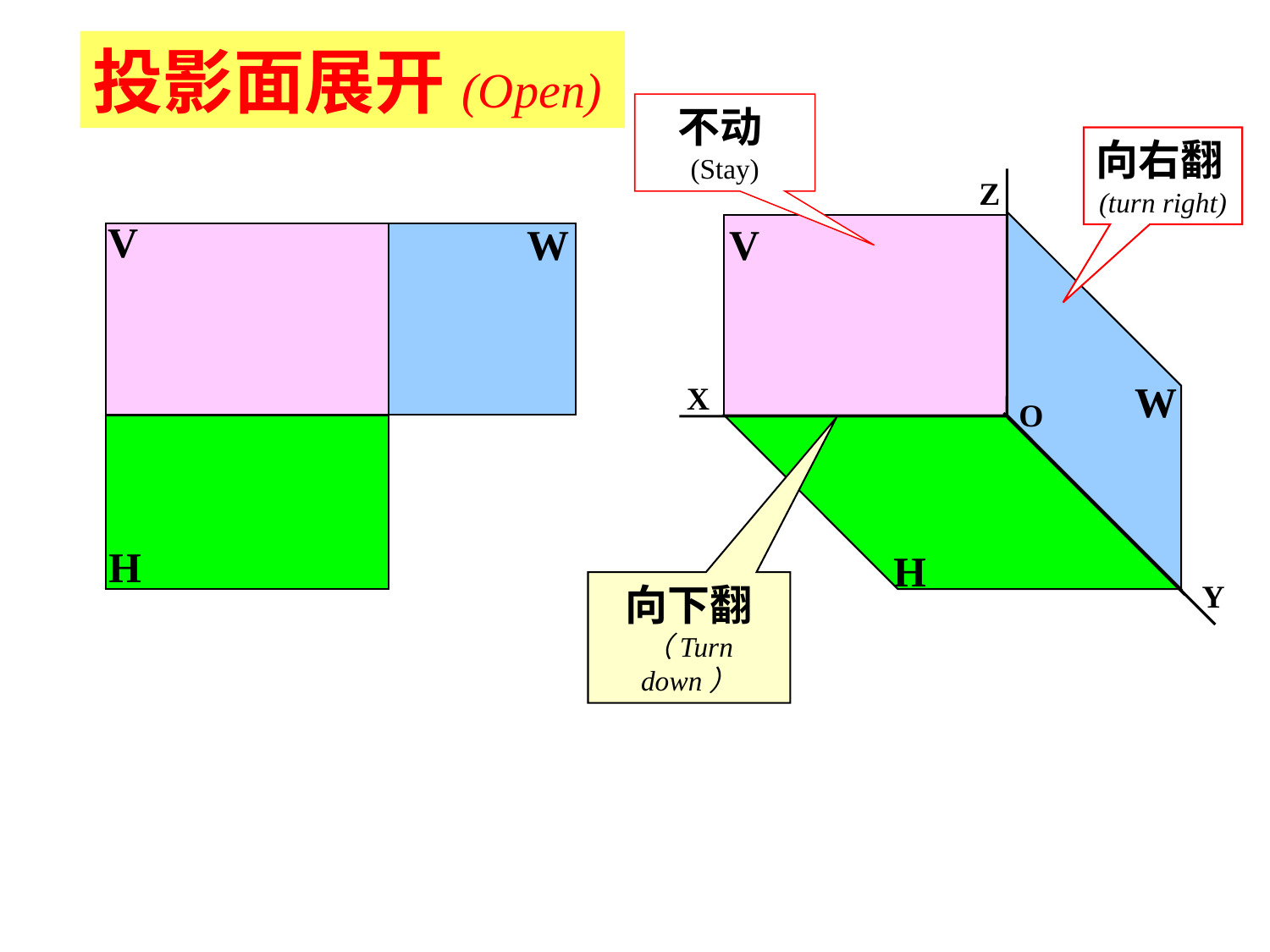

投影面展开(Open)
不动(Stay)
向右翻(turn right)
Z

V

W

V

W
X

O

H

H
Y
向下翻（Turn down）